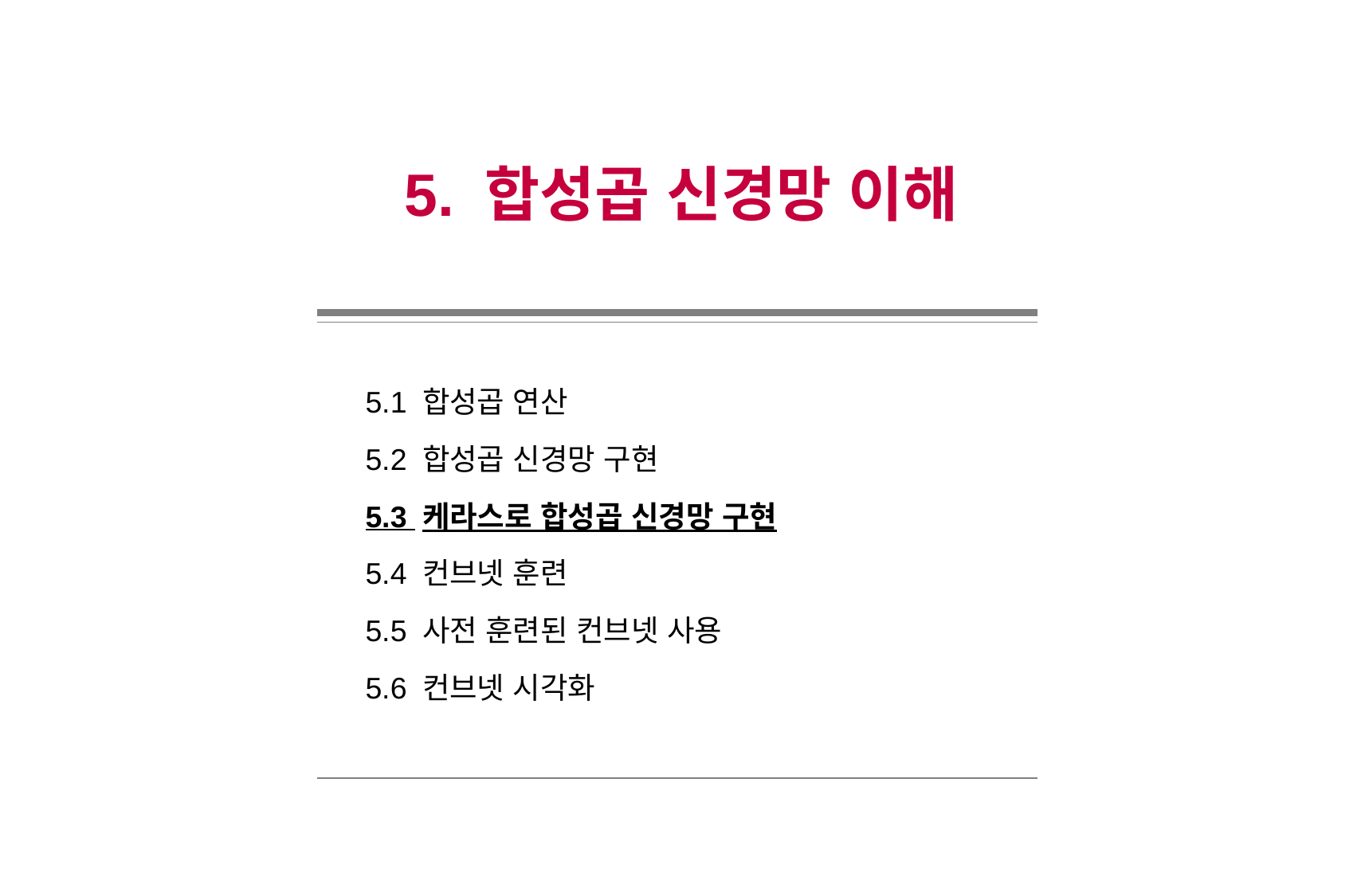

5. 합성곱 신경망 이해
5.1 합성곱 연산
5.2 합성곱 신경망 구현
5.3 케라스로 합성곱 신경망 구현
5.4 컨브넷 훈련
5.5 사전 훈련된 컨브넷 사용
5.6 컨브넷 시각화